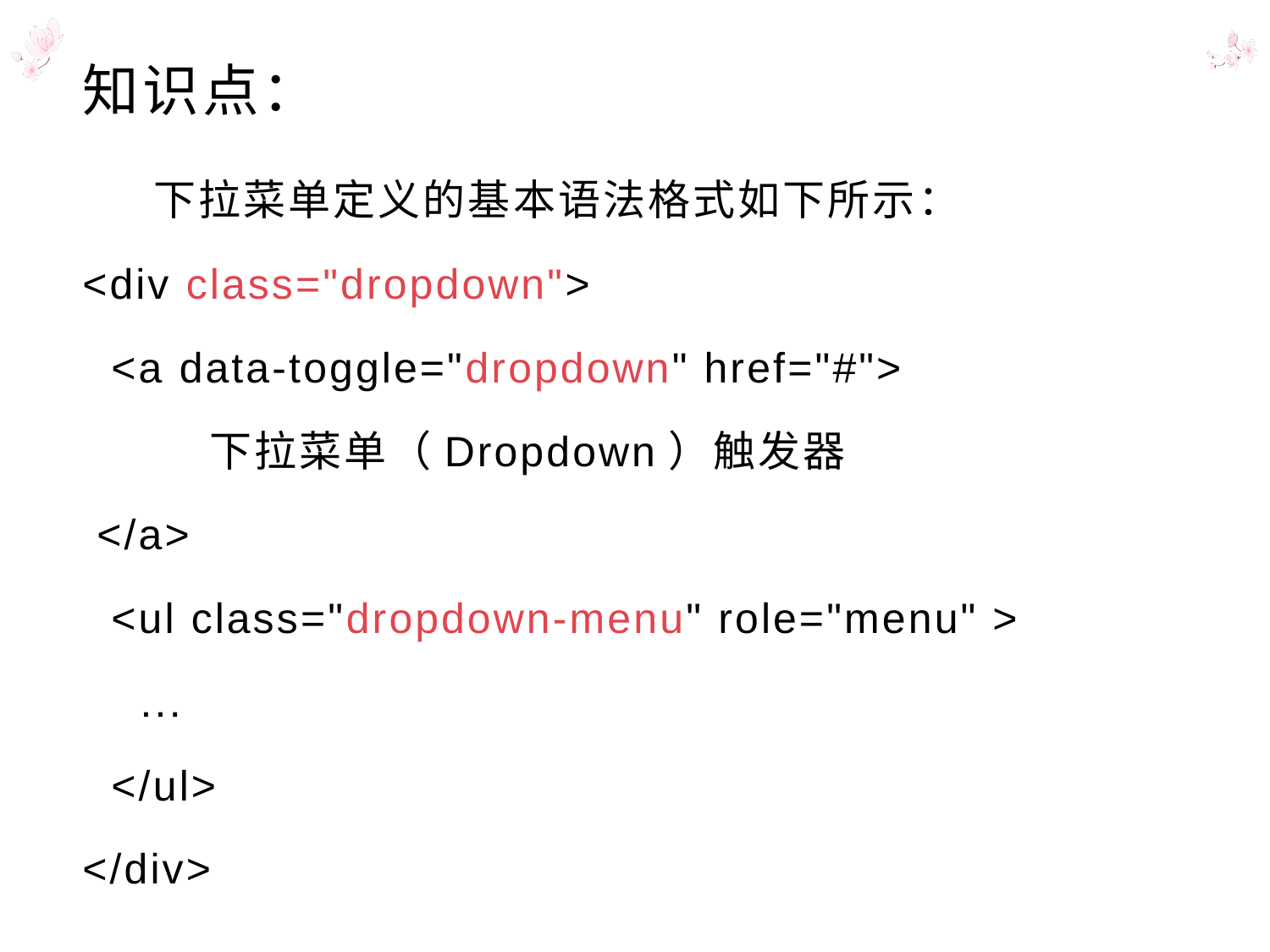

# 知识点：
     下拉菜单定义的基本语法格式如下所示：
<div class="dropdown">
  <a data-toggle="dropdown" href="#">
	下拉菜单（Dropdown）触发器
 </a>
  <ul class="dropdown-menu" role="menu" >
    ...
  </ul>
</div>